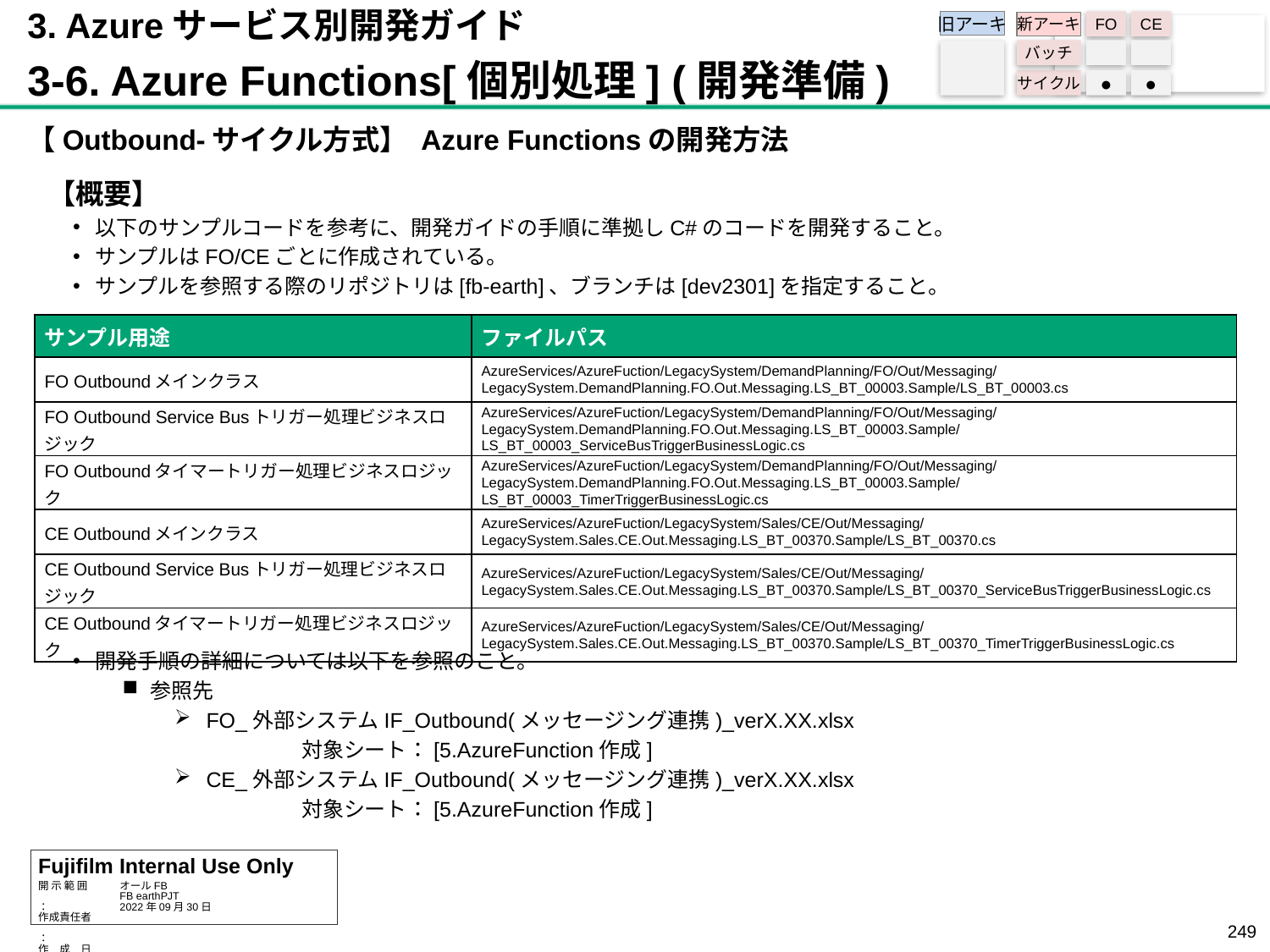

3. Azureサービス別開発ガイド
3-6. Azure Functions[個別処理] (開発準備)
旧アーキ
FO
CE
新アーキ
バッチ

サイクル
●
●

【Outbound-サイクル方式】 Azure Functionsの開発方法
【概要】
以下のサンプルコードを参考に、開発ガイドの手順に準拠しC#のコードを開発すること。
サンプルはFO/CEごとに作成されている。
サンプルを参照する際のリポジトリは[fb-earth]、ブランチは[dev2301]を指定すること。

開発手順の詳細については以下を参照のこと。
参照先
FO_外部システムIF_Outbound(メッセージング連携)_verX.XX.xlsx
	対象シート：[5.AzureFunction作成]
CE_外部システムIF_Outbound(メッセージング連携)_verX.XX.xlsx
	対象シート：[5.AzureFunction作成]

| サンプル用途 | ファイルパス |
| --- | --- |
| FO Outboundメインクラス | AzureServices/AzureFuction/LegacySystem/DemandPlanning/FO/Out/Messaging/LegacySystem.DemandPlanning.FO.Out.Messaging.LS\_BT\_00003.Sample/LS\_BT\_00003.cs |
| FO Outbound Service Busトリガー処理ビジネスロジック | AzureServices/AzureFuction/LegacySystem/DemandPlanning/FO/Out/Messaging/LegacySystem.DemandPlanning.FO.Out.Messaging.LS\_BT\_00003.Sample/LS\_BT\_00003\_ServiceBusTriggerBusinessLogic.cs |
| FO Outboundタイマートリガー処理ビジネスロジック | AzureServices/AzureFuction/LegacySystem/DemandPlanning/FO/Out/Messaging/LegacySystem.DemandPlanning.FO.Out.Messaging.LS\_BT\_00003.Sample/LS\_BT\_00003\_TimerTriggerBusinessLogic.cs |
| CE Outboundメインクラス | AzureServices/AzureFuction/LegacySystem/Sales/CE/Out/Messaging/LegacySystem.Sales.CE.Out.Messaging.LS\_BT\_00370.Sample/LS\_BT\_00370.cs |
| CE Outbound Service Busトリガー処理ビジネスロジック | AzureServices/AzureFuction/LegacySystem/Sales/CE/Out/Messaging/LegacySystem.Sales.CE.Out.Messaging.LS\_BT\_00370.Sample/LS\_BT\_00370\_ServiceBusTriggerBusinessLogic.cs |
| CE Outboundタイマートリガー処理ビジネスロジック | AzureServices/AzureFuction/LegacySystem/Sales/CE/Out/Messaging/LegacySystem.Sales.CE.Out.Messaging.LS\_BT\_00370.Sample/LS\_BT\_00370\_TimerTriggerBusinessLogic.cs |
249